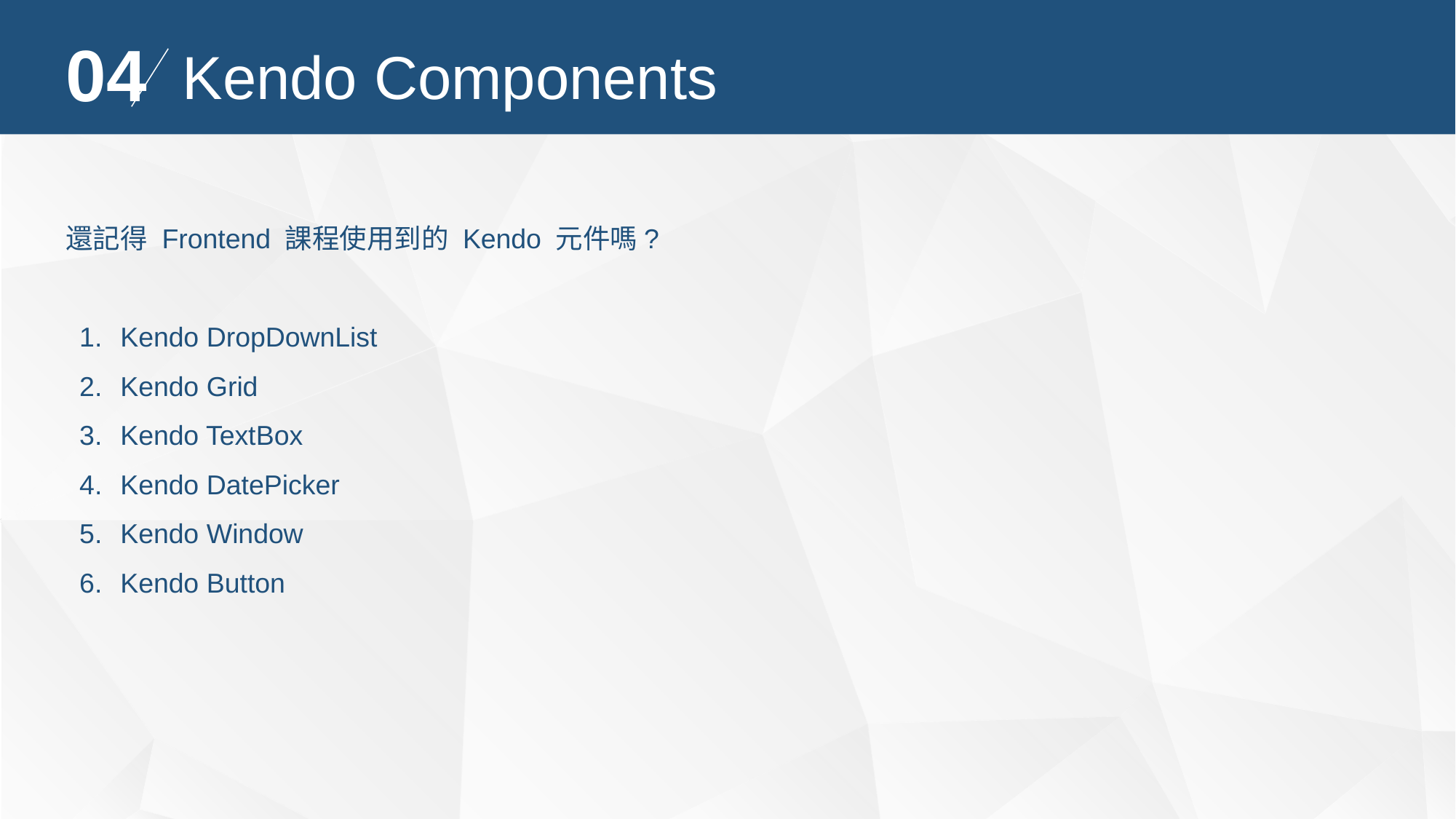

04
Kendo Components
還記得 Frontend 課程使用到的 Kendo 元件嗎?

Kendo DropDownList
Kendo Grid
Kendo TextBox
Kendo DatePicker
Kendo Window
Kendo Button